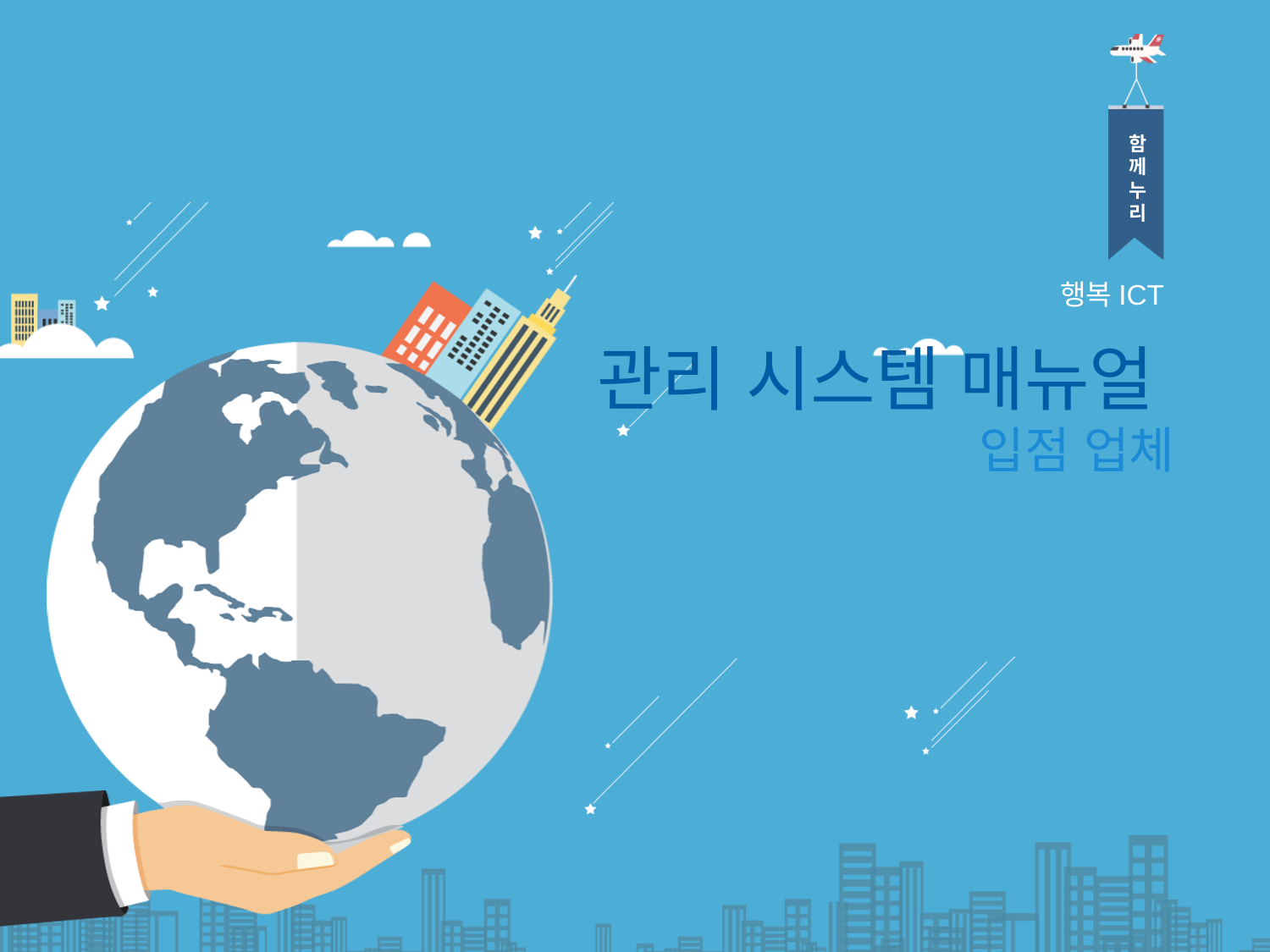

함
께
누
리
행복ICT
관리 시스템 매뉴얼
입점 업체